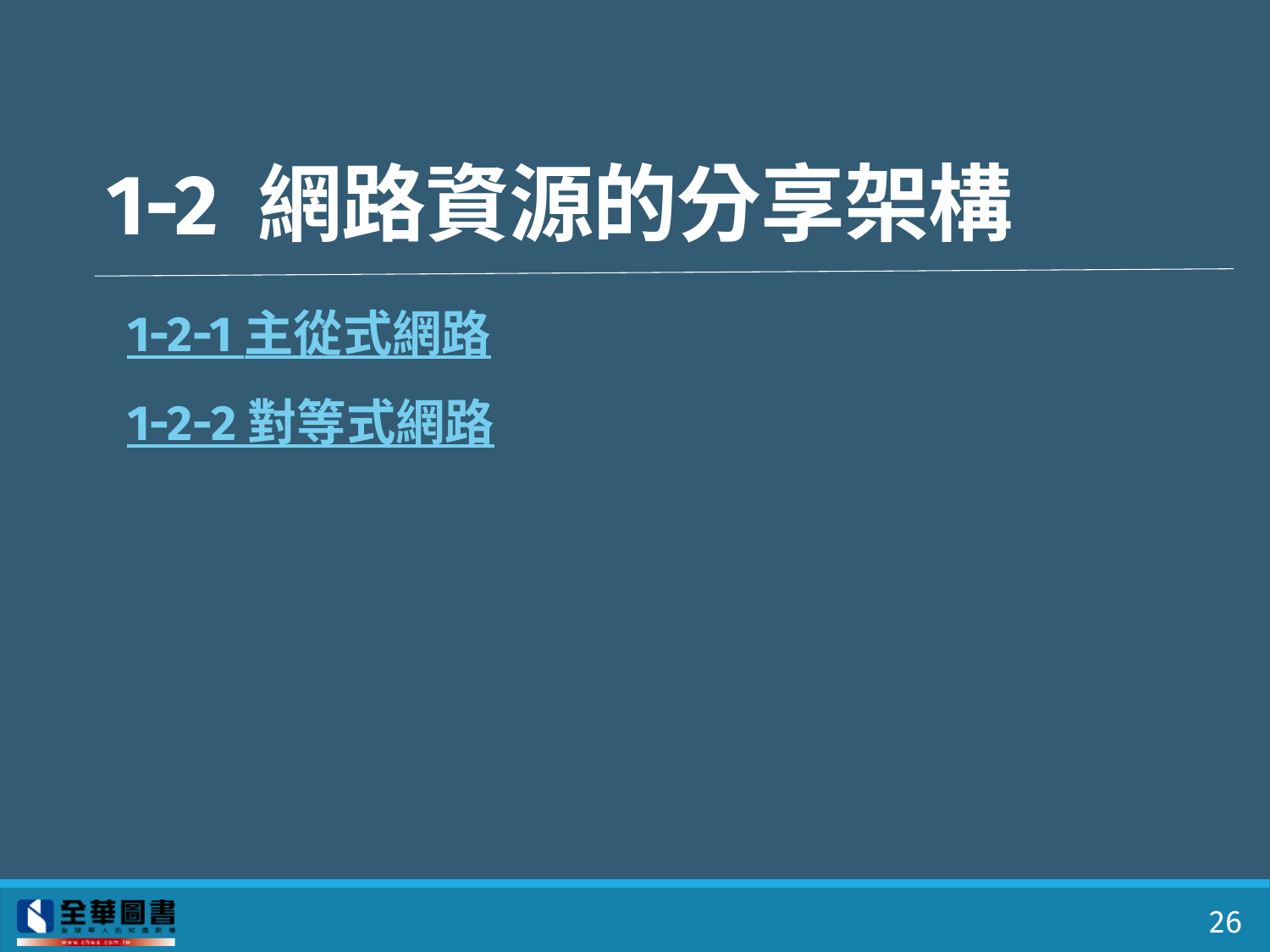

# 1-2 網路資源的分享架構
1-2-1 主從式網路
1-2-2 對等式網路

26